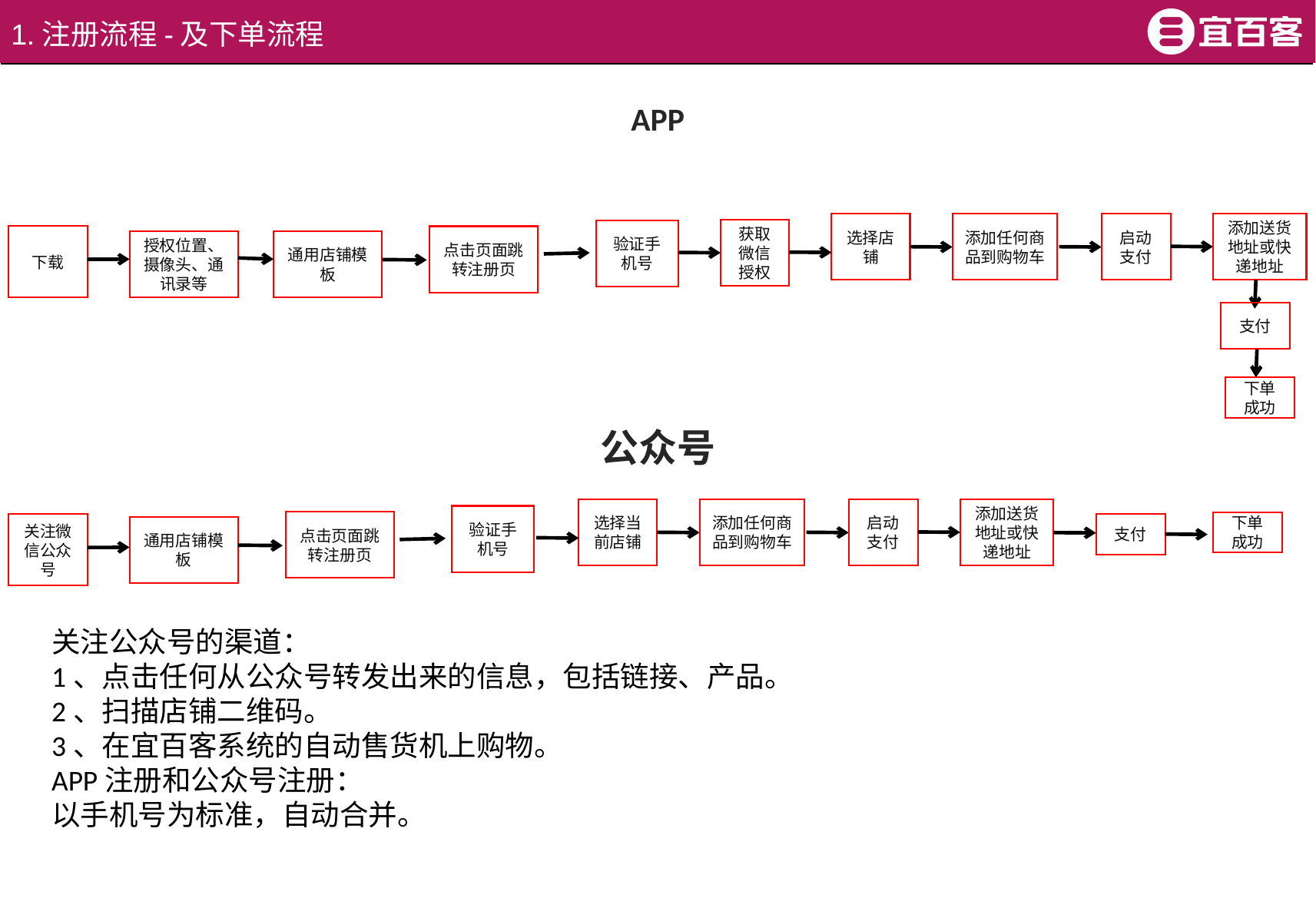

1.注册流程-及下单流程
APP
添加送货地址或快递地址
添加任何商品到购物车
启动支付
选择店铺
获取微信授权
验证手机号
下载
点击页面跳转注册页
授权位置、摄像头、通讯录等
通用店铺模板
支付
下单成功
公众号
添加送货地址或快递地址
添加任何商品到购物车
启动支付
选择当前店铺
验证手机号
点击页面跳转注册页
下单成功
关注微信公众号
支付
通用店铺模板
关注公众号的渠道：
1、点击任何从公众号转发出来的信息，包括链接、产品。
2、扫描店铺二维码。
3、在宜百客系统的自动售货机上购物。
APP注册和公众号注册：
以手机号为标准，自动合并。
2